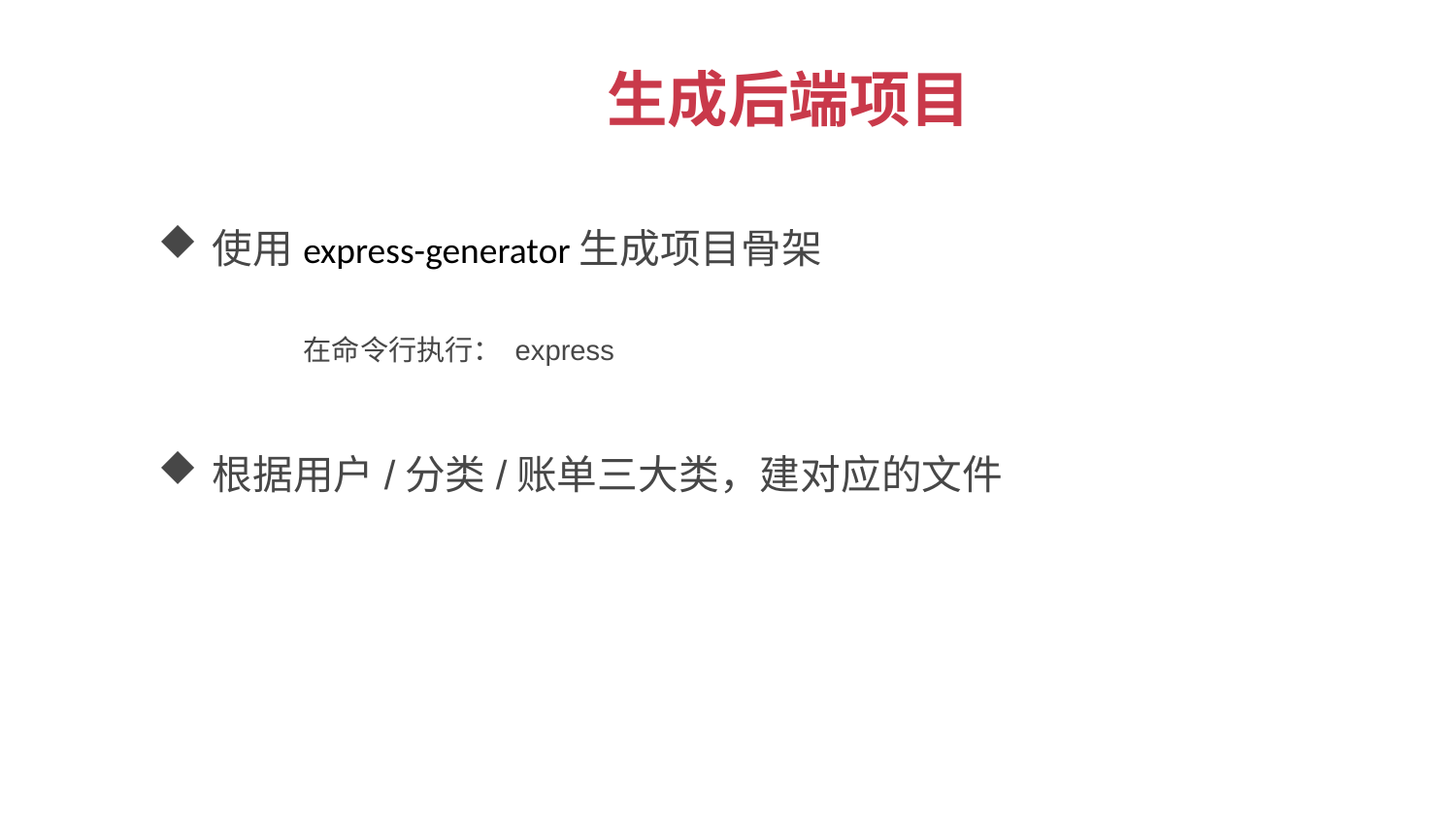

生成后端项目
使用express-generator生成项目骨架

	在命令行执行： express
根据用户/分类/账单三大类，建对应的文件